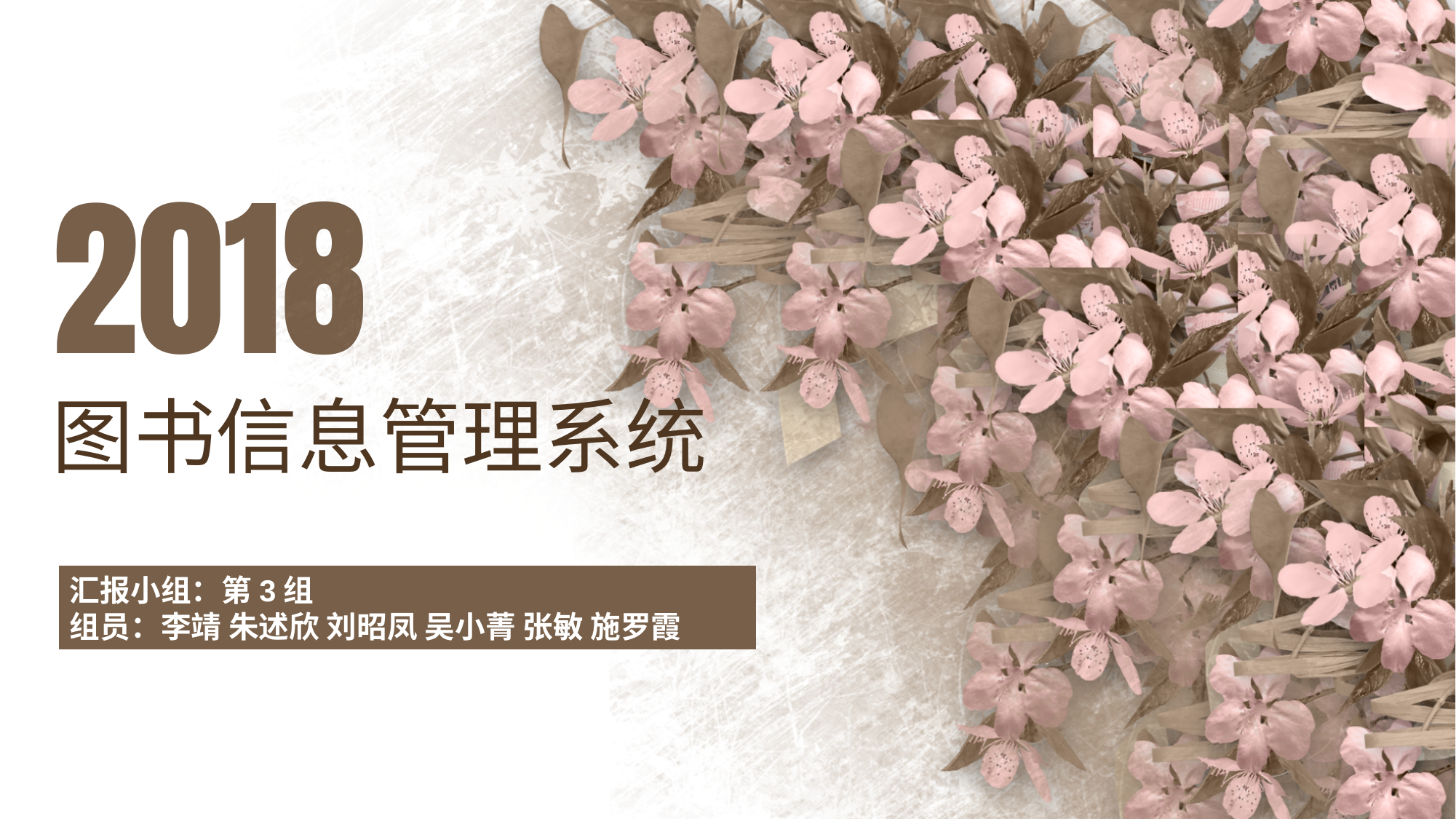

# 图书信息管理系统
汇报小组：第3组
组员：李靖 朱述欣 刘昭凤 吴小菁 张敏 施罗霞